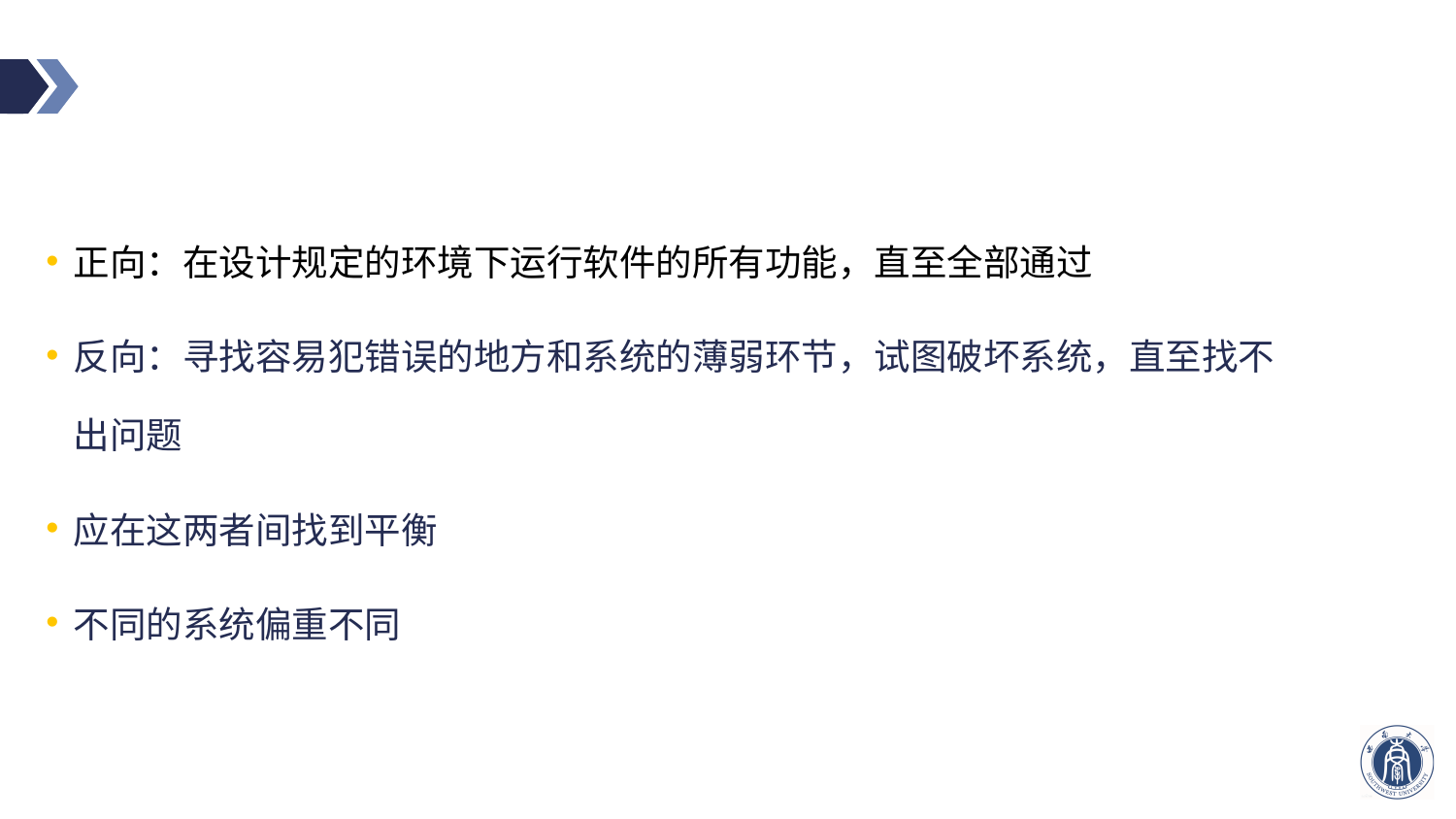

#
正向：在设计规定的环境下运行软件的所有功能，直至全部通过
反向：寻找容易犯错误的地方和系统的薄弱环节，试图破坏系统，直至找不出问题
应在这两者间找到平衡
不同的系统偏重不同